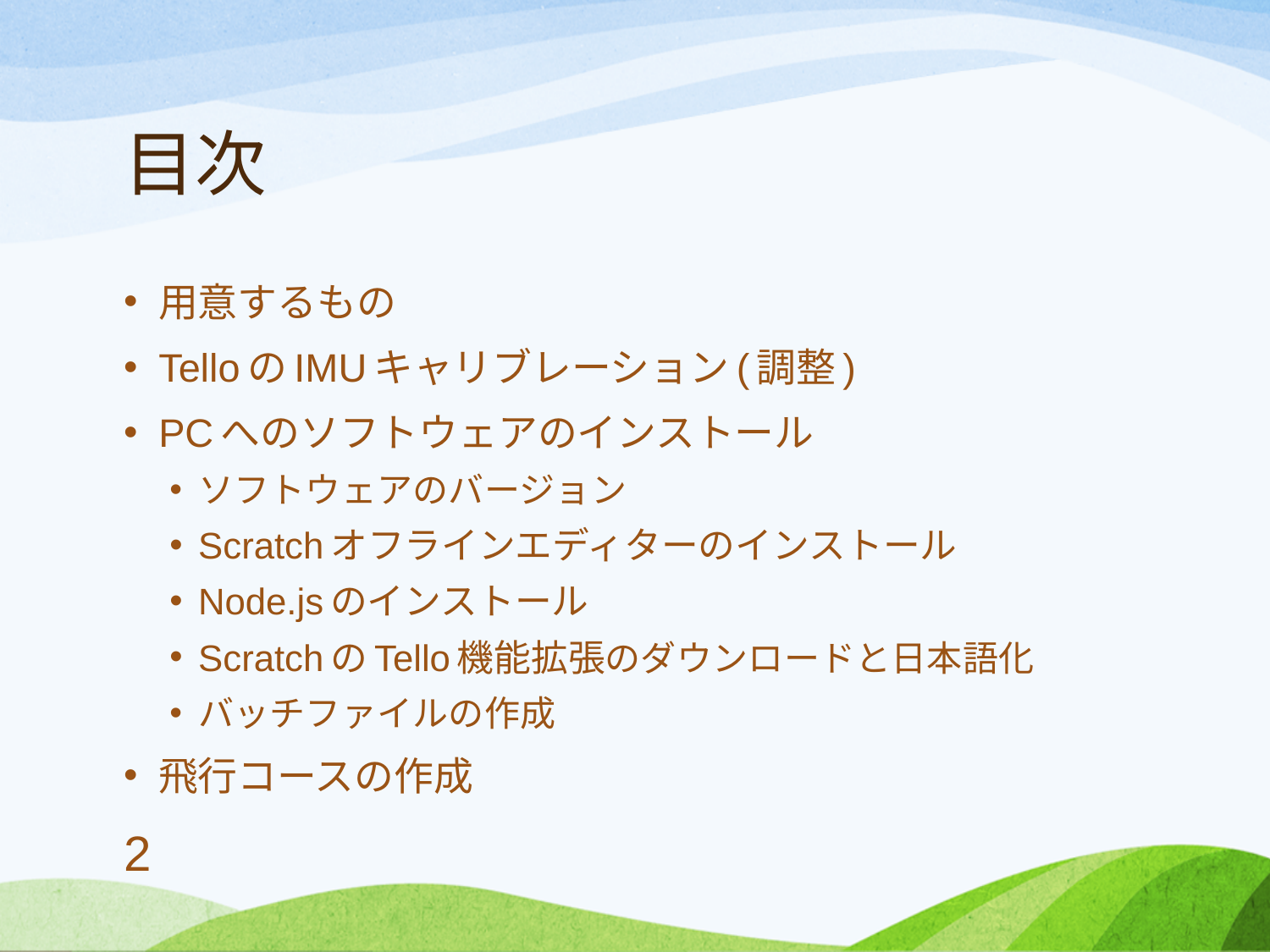

# 目次
用意するもの
TelloのIMUキャリブレーション(調整)
PCへのソフトウェアのインストール
ソフトウェアのバージョン
Scratchオフラインエディターのインストール
Node.jsのインストール
ScratchのTello機能拡張のダウンロードと日本語化
バッチファイルの作成
飛行コースの作成

2